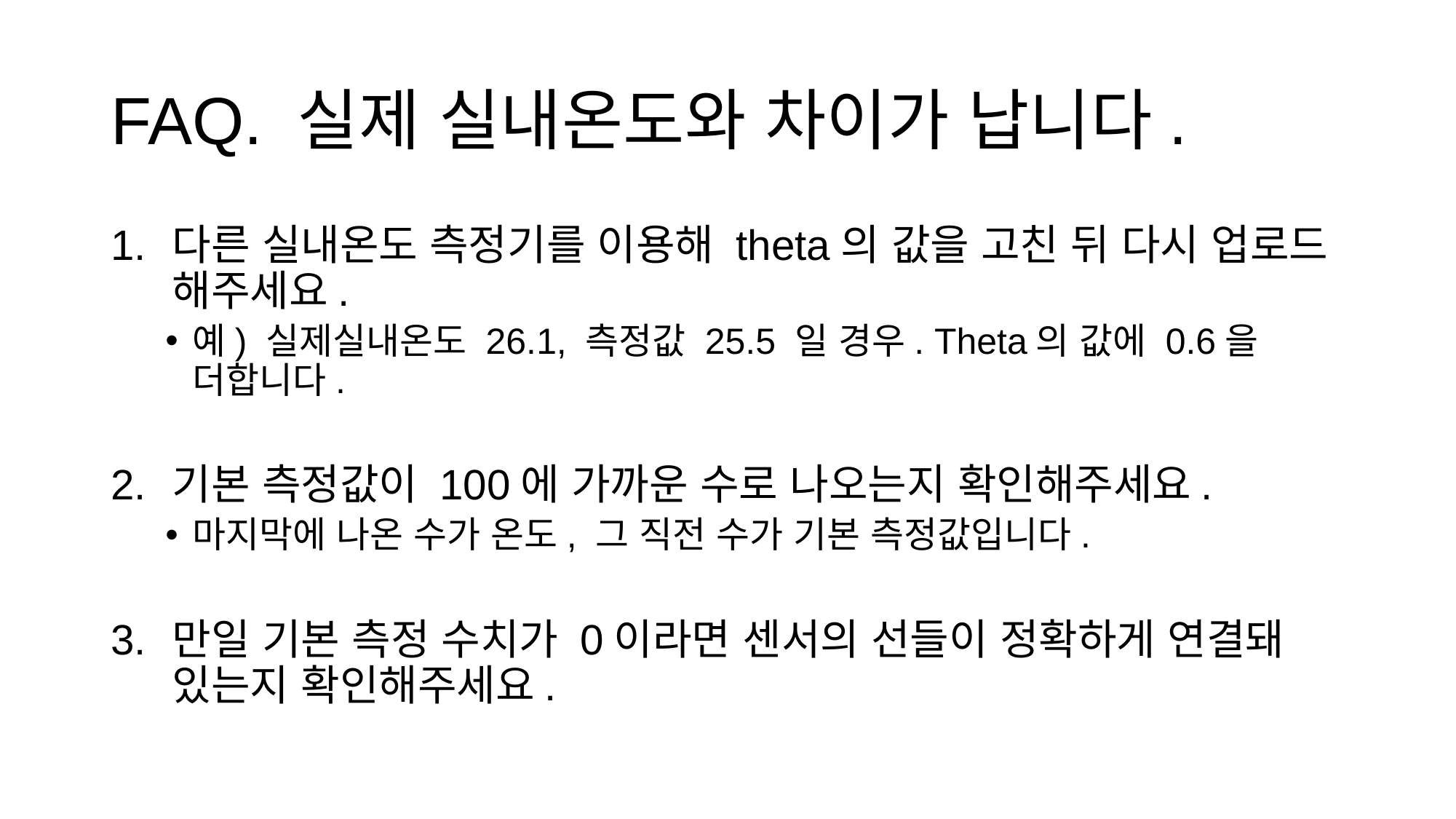

# FAQ. 실제 실내온도와 차이가 납니다.
다른 실내온도 측정기를 이용해 theta의 값을 고친 뒤 다시 업로드 해주세요.
예) 실제실내온도 26.1, 측정값 25.5 일 경우. Theta의 값에 0.6을 더합니다.

기본 측정값이 100에 가까운 수로 나오는지 확인해주세요.
마지막에 나온 수가 온도, 그 직전 수가 기본 측정값입니다.

만일 기본 측정 수치가 0이라면 센서의 선들이 정확하게 연결돼 있는지 확인해주세요.